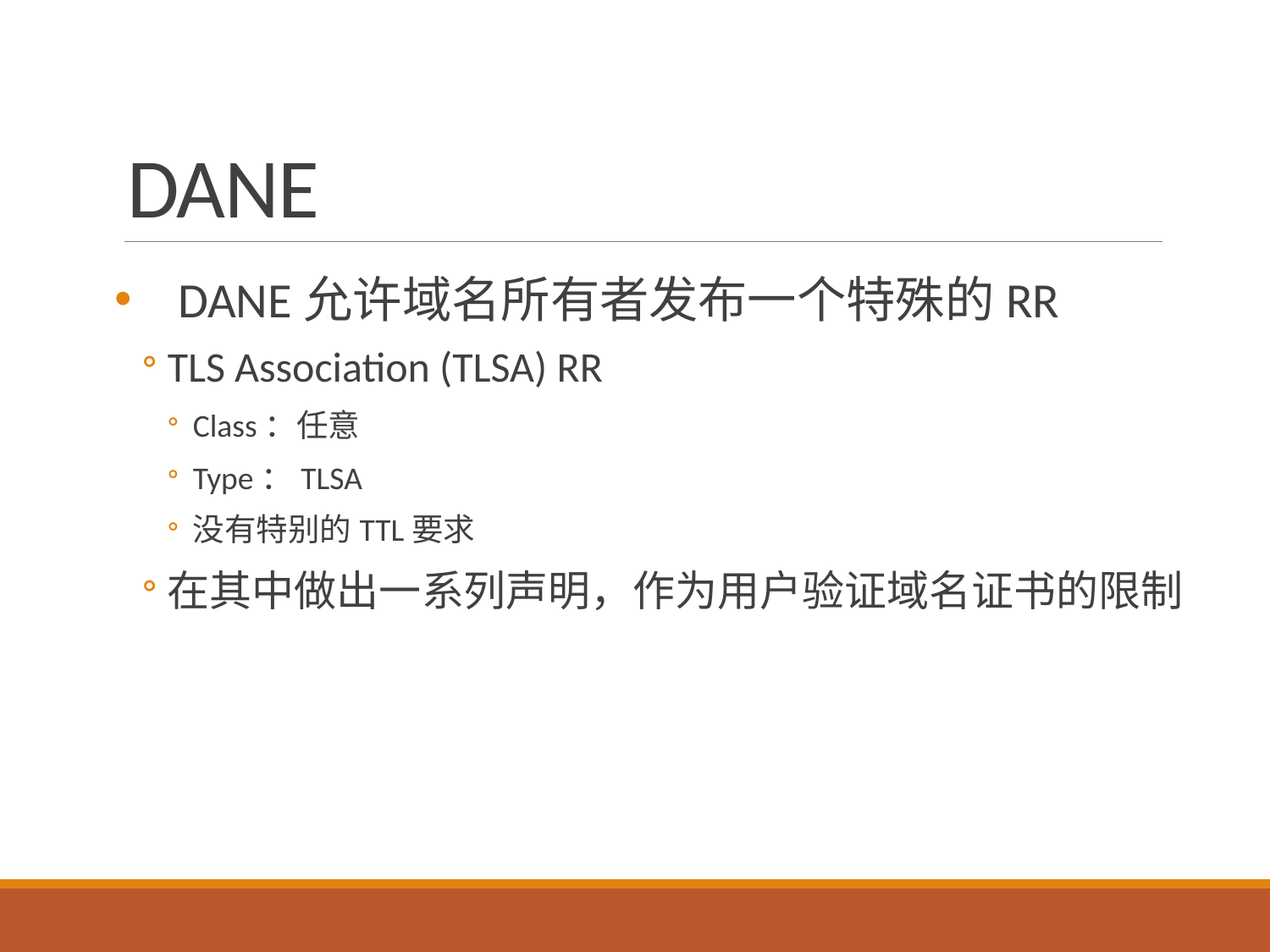

# DANE
DANE允许域名所有者发布一个特殊的RR
TLS Association (TLSA) RR
Class：任意
Type：TLSA
没有特别的TTL要求
在其中做出一系列声明，作为用户验证域名证书的限制